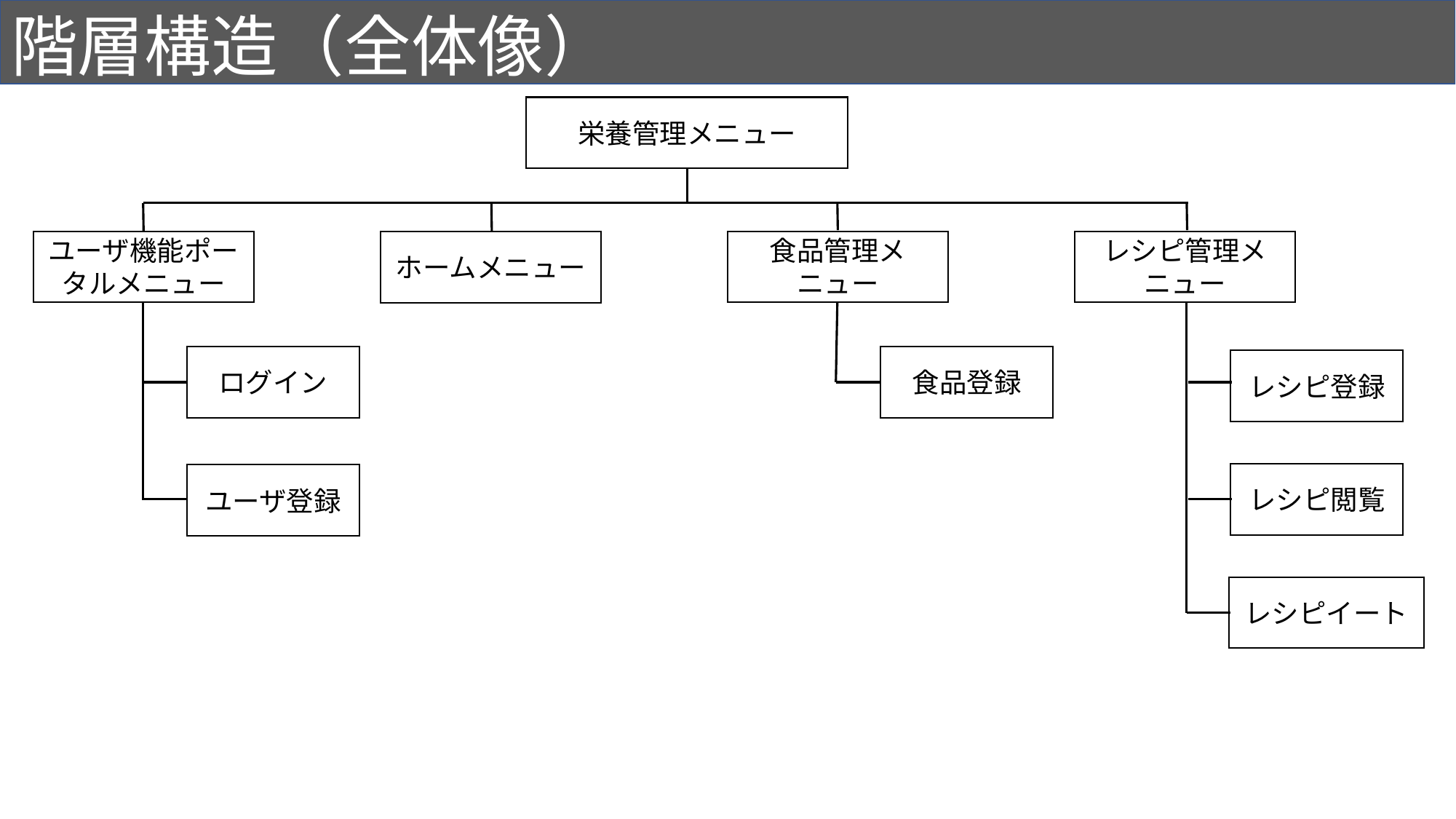

# 階層構造（全体像）
栄養管理メニュー
ユーザ機能ポータルメニュー
食品管理メニュー
レシピ管理メニュー
ホームメニュー
ログイン
食品登録
レシピ登録
レシピ閲覧
ユーザ登録
レシピイート